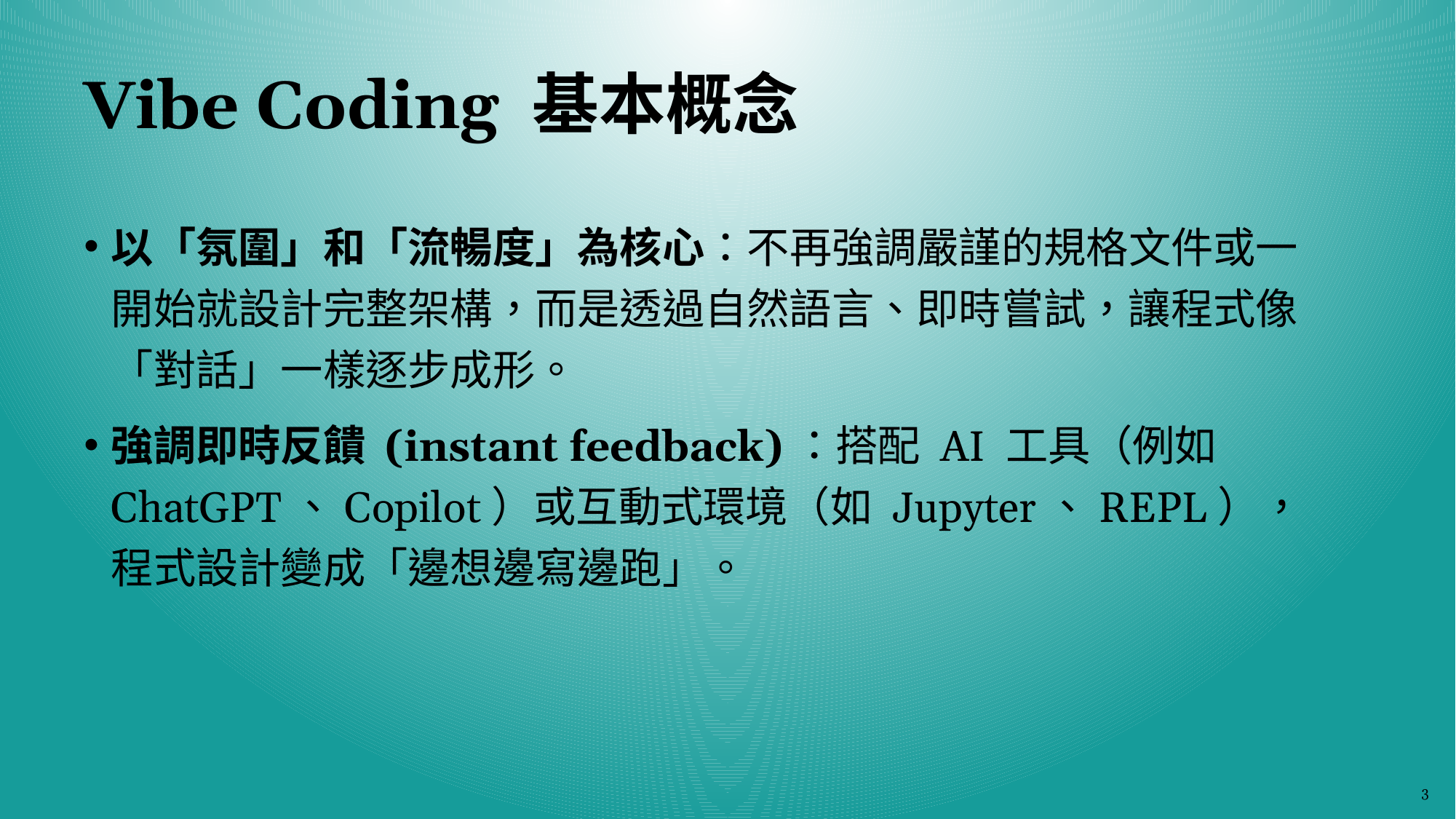

# Vibe Coding 基本概念
以「氛圍」和「流暢度」為核心：不再強調嚴謹的規格文件或一開始就設計完整架構，而是透過自然語言、即時嘗試，讓程式像「對話」一樣逐步成形。
強調即時反饋 (instant feedback)：搭配 AI 工具（例如 ChatGPT、Copilot）或互動式環境（如 Jupyter、REPL），程式設計變成「邊想邊寫邊跑」。

3